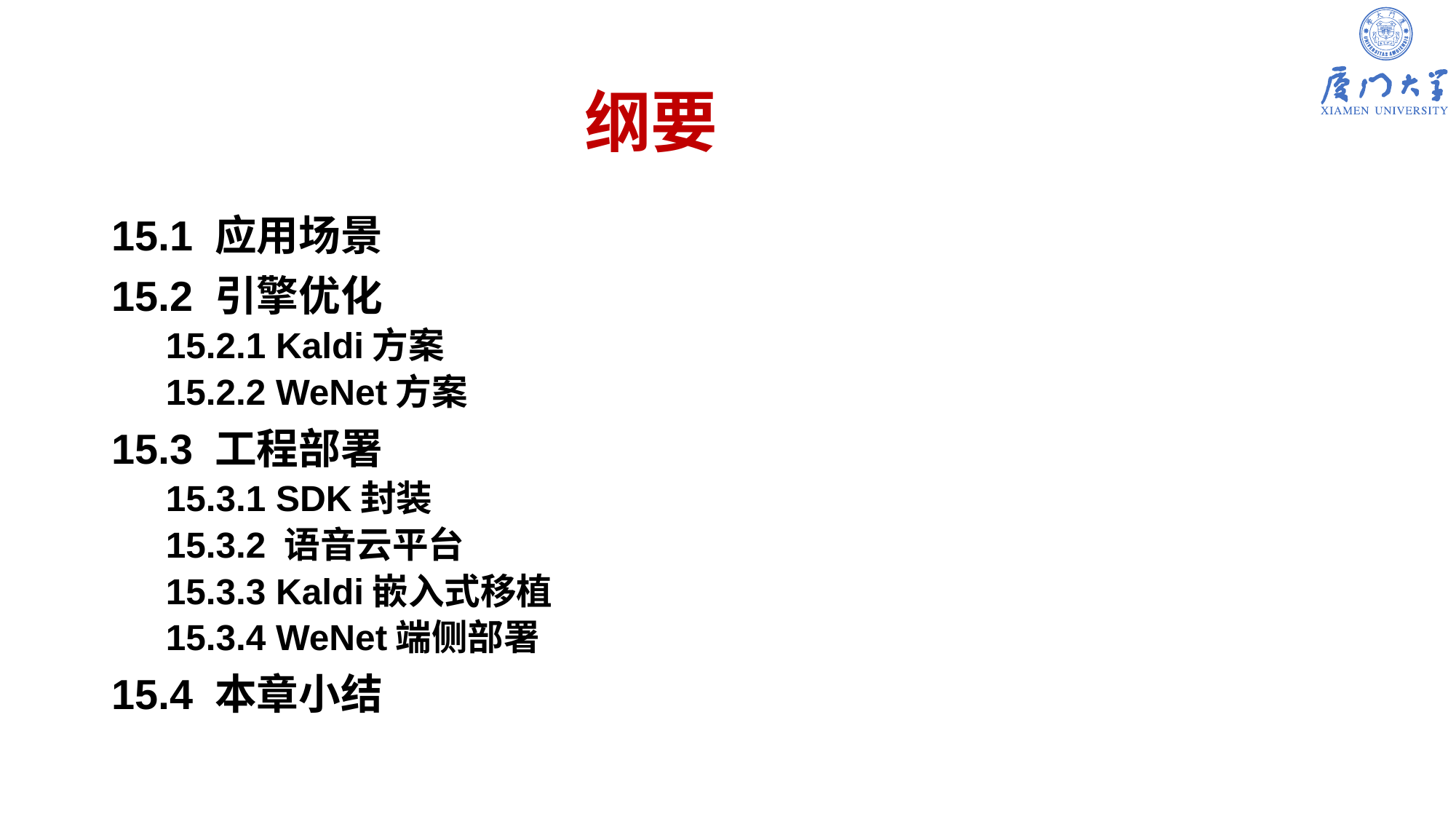

# 纲要
15.1 应用场景
15.2 引擎优化
15.2.1 Kaldi方案
15.2.2 WeNet方案
15.3 工程部署
15.3.1 SDK封装
15.3.2 语音云平台
15.3.3 Kaldi嵌入式移植
15.3.4 WeNet端侧部署
15.4 本章小结